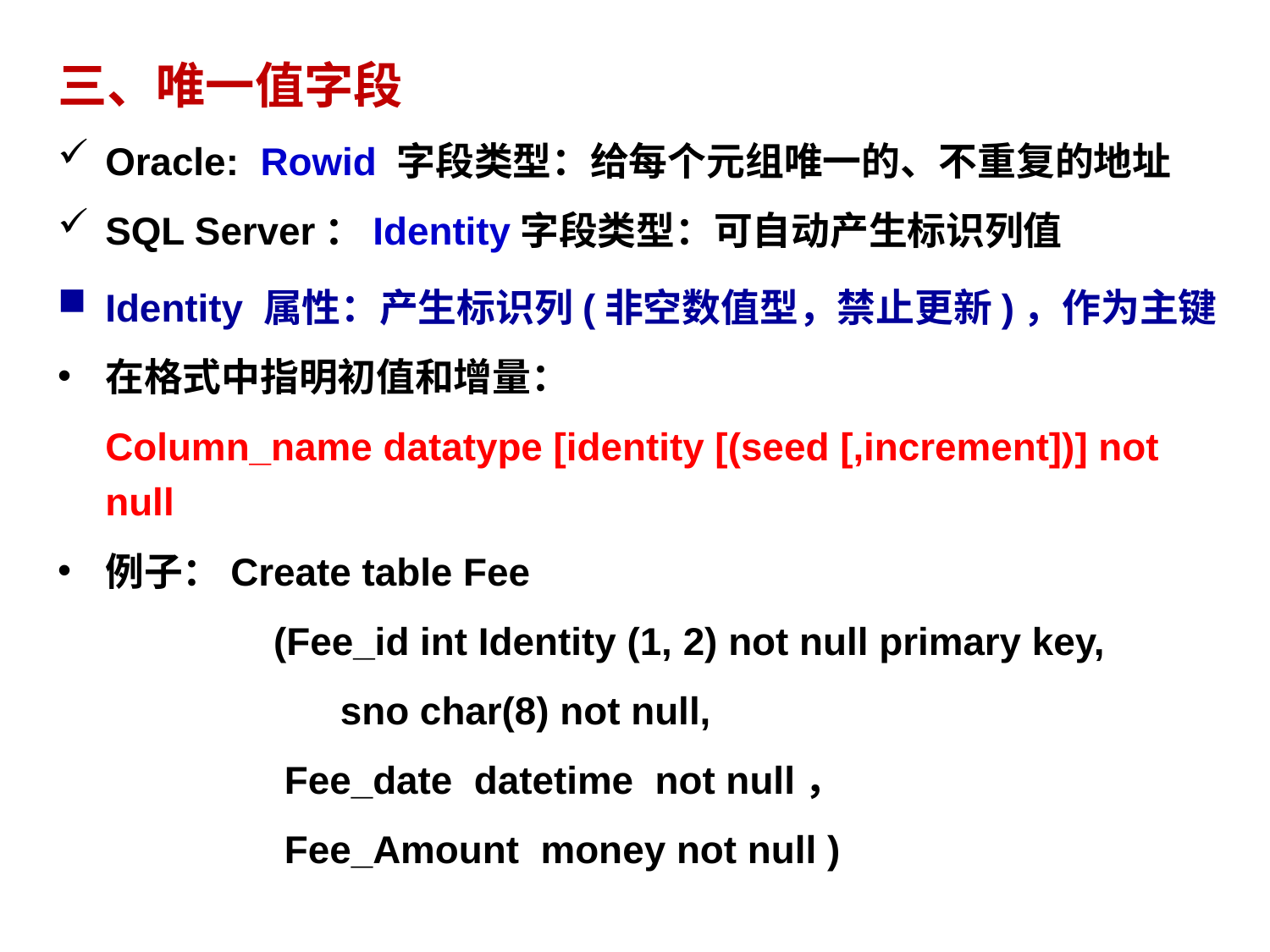

三、唯一值字段
Oracle:  Rowid 字段类型：给每个元组唯一的、不重复的地址
SQL Server：Identity字段类型：可自动产生标识列值
Identity 属性：产生标识列(非空数值型，禁止更新)，作为主键
在格式中指明初值和增量：
	Column_name datatype [identity [(seed [,increment])] not null
例子：Create table Fee
                    (Fee_id int Identity (1, 2) not null primary key,
		          sno char(8) not null,
                     Fee_date  datetime  not null，
                     Fee_Amount  money not null )